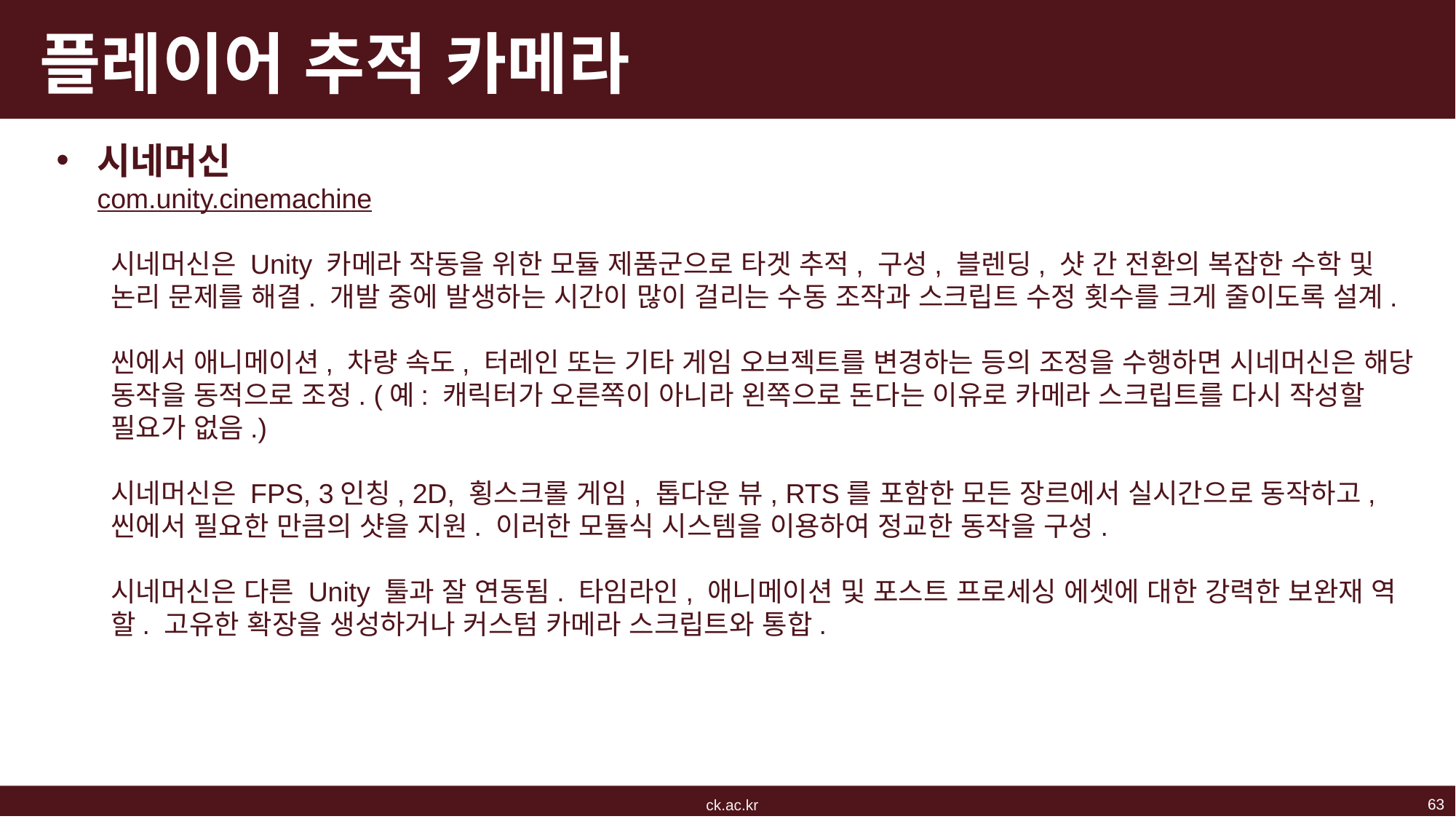

# 플레이어 추적 카메라
시네머신
com.unity.cinemachine

시네머신은 Unity 카메라 작동을 위한 모듈 제품군으로 타겟 추적, 구성, 블렌딩, 샷 간 전환의 복잡한 수학 및 논리 문제를 해결. 개발 중에 발생하는 시간이 많이 걸리는 수동 조작과 스크립트 수정 횟수를 크게 줄이도록 설계.

씬에서 애니메이션, 차량 속도, 터레인 또는 기타 게임 오브젝트를 변경하는 등의 조정을 수행하면 시네머신은 해당 동작을 동적으로 조정. (예: 캐릭터가 오른쪽이 아니라 왼쪽으로 돈다는 이유로 카메라 스크립트를 다시 작성할 필요가 없음.)

시네머신은 FPS, 3인칭, 2D, 횡스크롤 게임, 톱다운 뷰, RTS를 포함한 모든 장르에서 실시간으로 동작하고, 씬에서 필요한 만큼의 샷을 지원. 이러한 모듈식 시스템을 이용하여 정교한 동작을 구성.

시네머신은 다른 Unity 툴과 잘 연동됨. 타임라인, 애니메이션 및 포스트 프로세싱 에셋에 대한 강력한 보완재 역할. 고유한 확장을 생성하거나 커스텀 카메라 스크립트와 통합.

63
ck.ac.kr